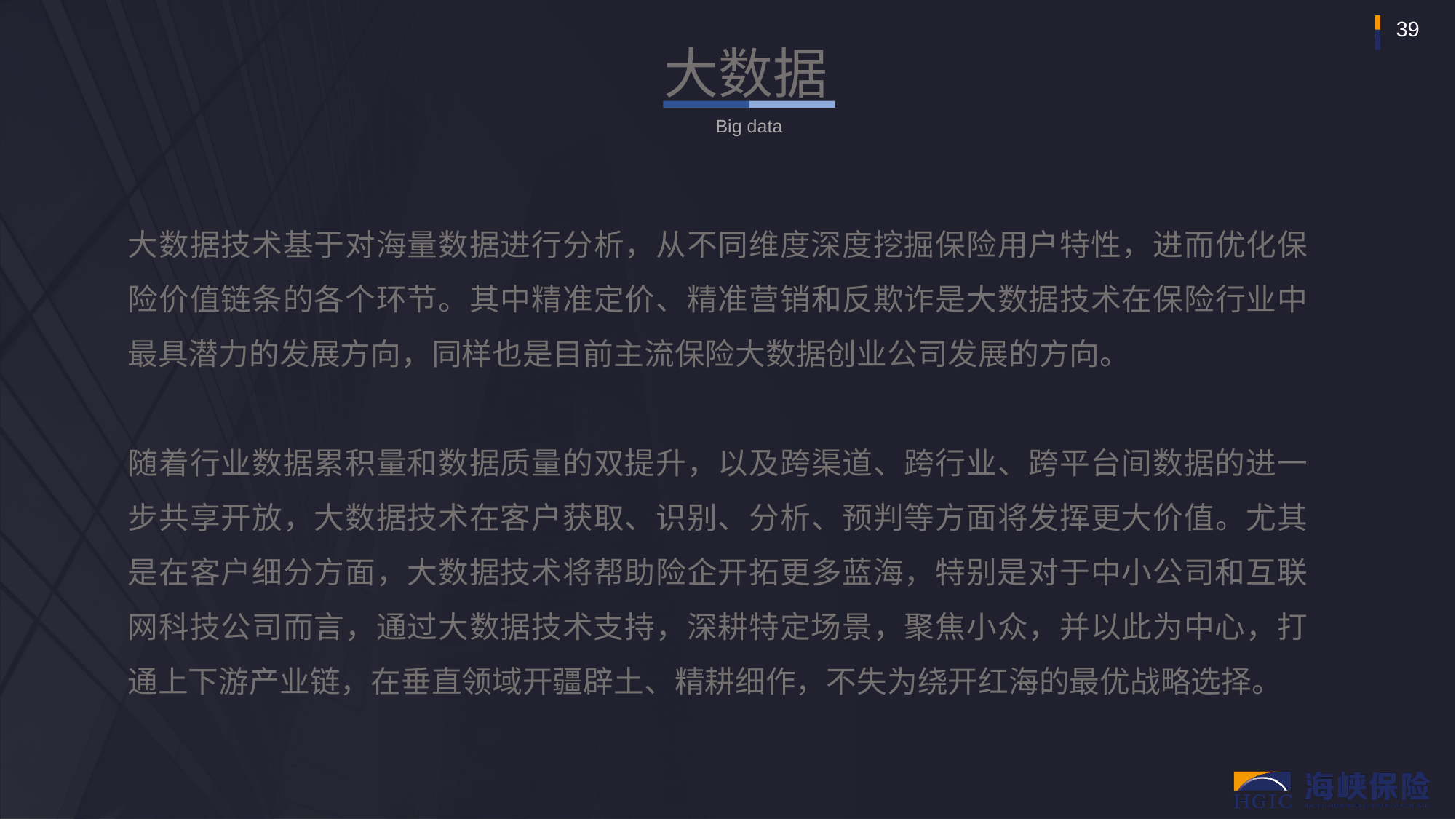

大数据

Big data
大数据技术基于对海量数据进行分析，从不同维度深度挖掘保险用户特性，进而优化保险价值链条的各个环节。其中精准定价、精准营销和反欺诈是大数据技术在保险行业中最具潜力的发展方向，同样也是目前主流保险大数据创业公司发展的方向。

随着行业数据累积量和数据质量的双提升，以及跨渠道、跨行业、跨平台间数据的进一步共享开放，大数据技术在客户获取、识别、分析、预判等方面将发挥更大价值。尤其是在客户细分方面，大数据技术将帮助险企开拓更多蓝海，特别是对于中小公司和互联网科技公司而言，通过大数据技术支持，深耕特定场景，聚焦小众，并以此为中心，打通上下游产业链，在垂直领域开疆辟土、精耕细作，不失为绕开红海的最优战略选择。